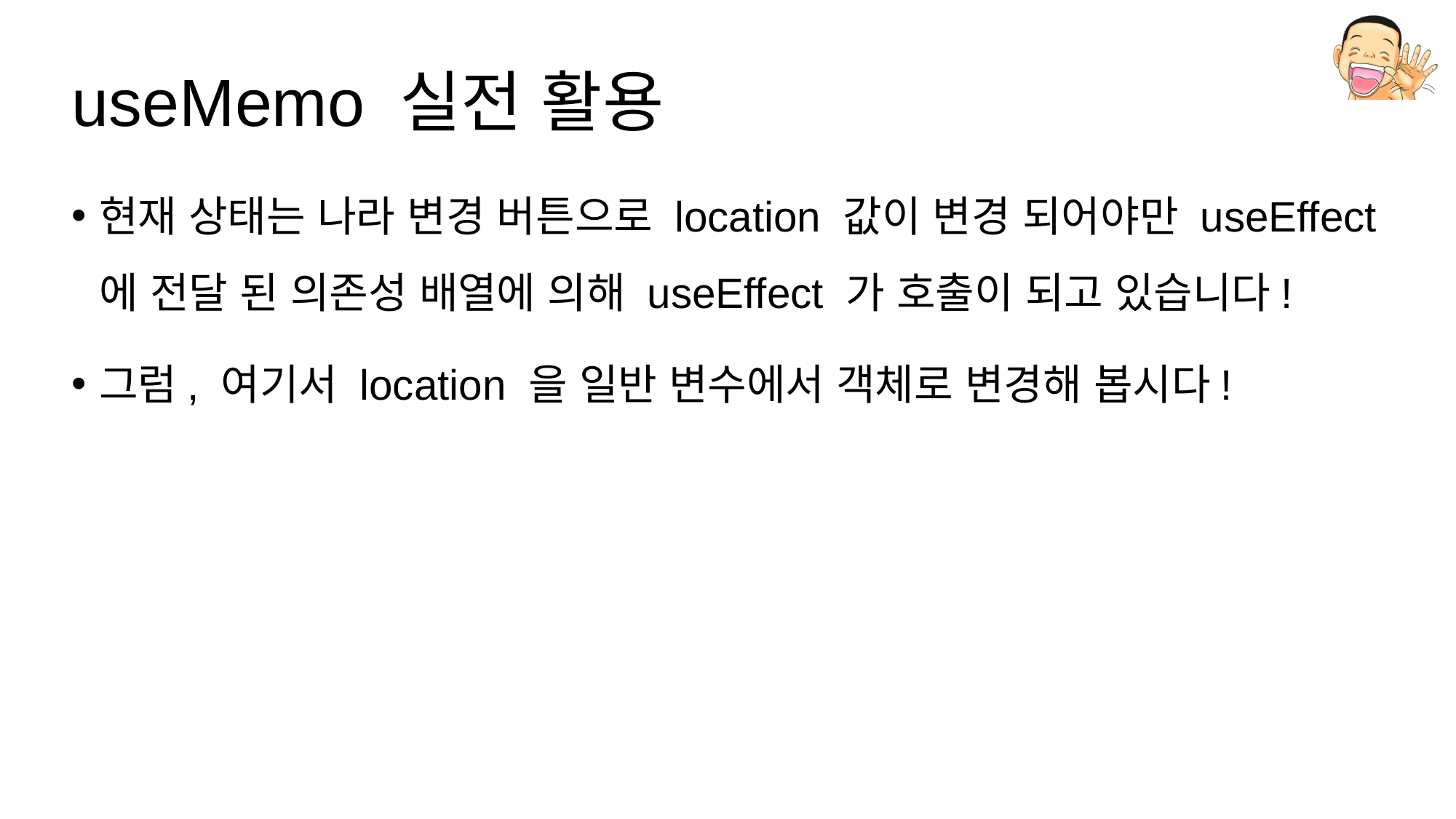

# useMemo 실전 활용
현재 상태는 나라 변경 버튼으로 location 값이 변경 되어야만 useEffect 에 전달 된 의존성 배열에 의해 useEffect 가 호출이 되고 있습니다!
그럼, 여기서 location 을 일반 변수에서 객체로 변경해 봅시다!